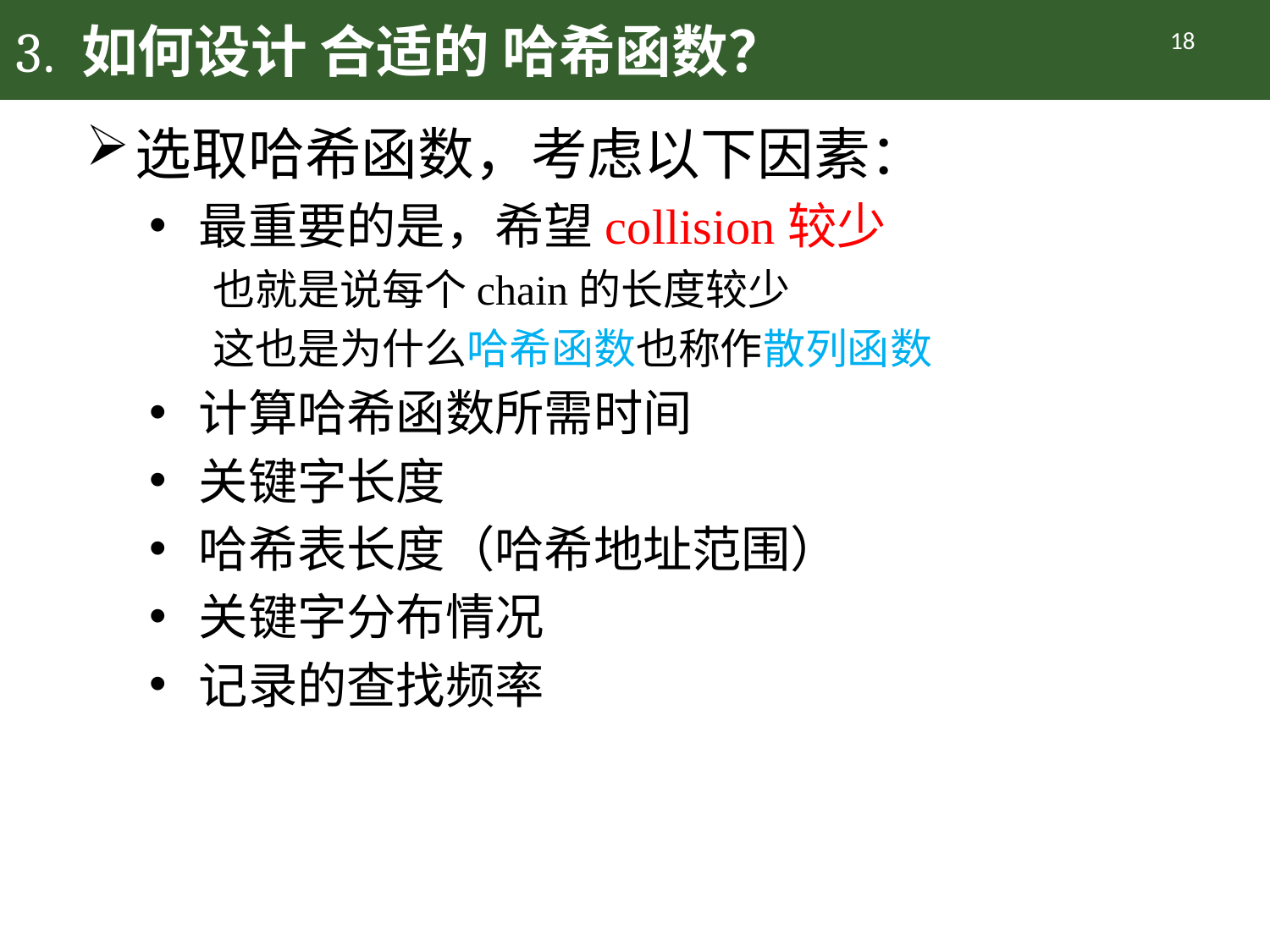

# 3. 如何设计 合适的 哈希函数？
18
选取哈希函数，考虑以下因素：
最重要的是，希望collision较少
也就是说每个chain的长度较少
这也是为什么哈希函数也称作散列函数
计算哈希函数所需时间
关键字长度
哈希表长度（哈希地址范围）
关键字分布情况
记录的查找频率